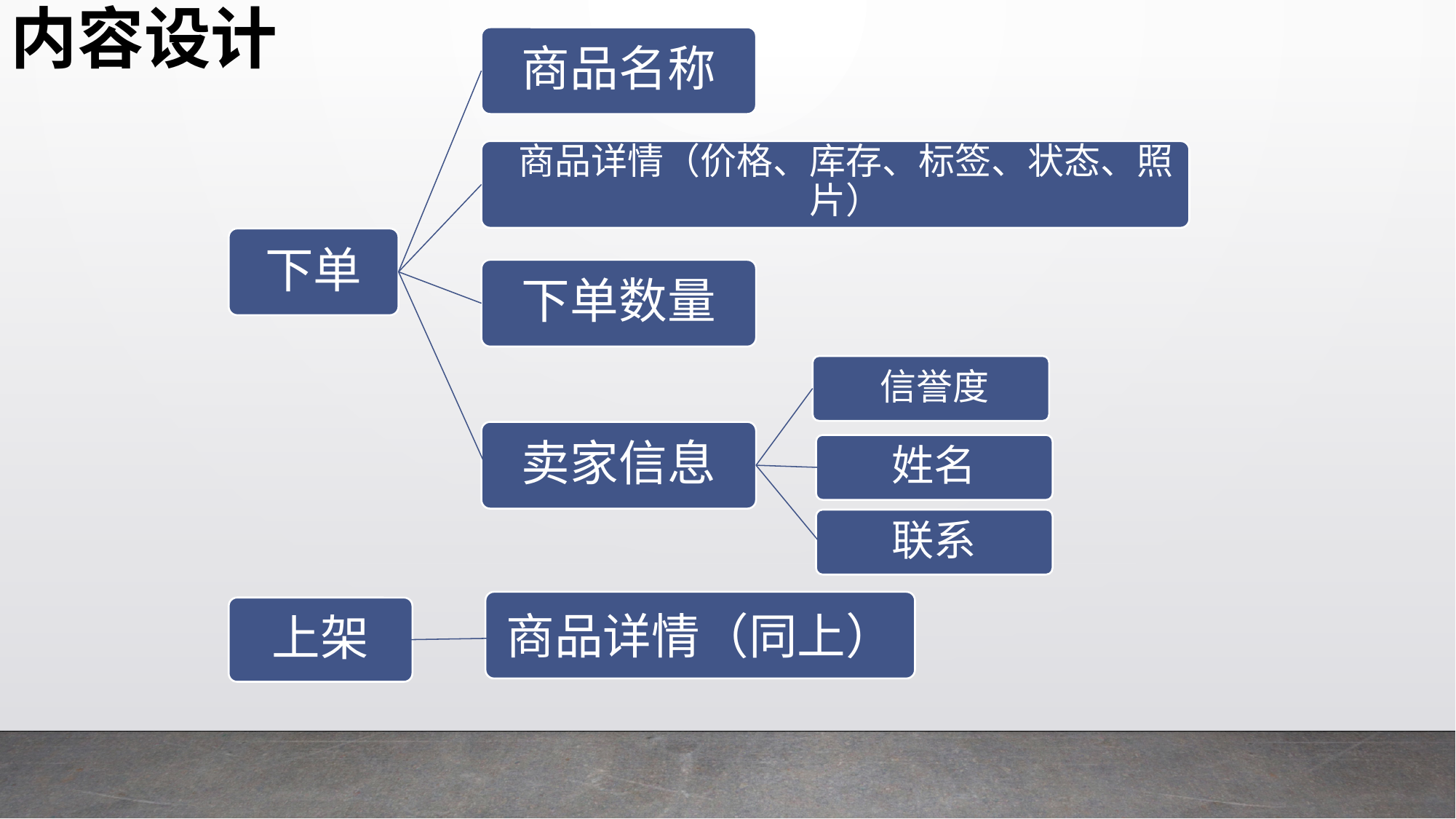

内容设计

商品名称

商品详情（价格、库存、标签、状态、照片）

下单

下单数量

信誉度

姓名

联系

卖家信息

商品详情（同上）

上架